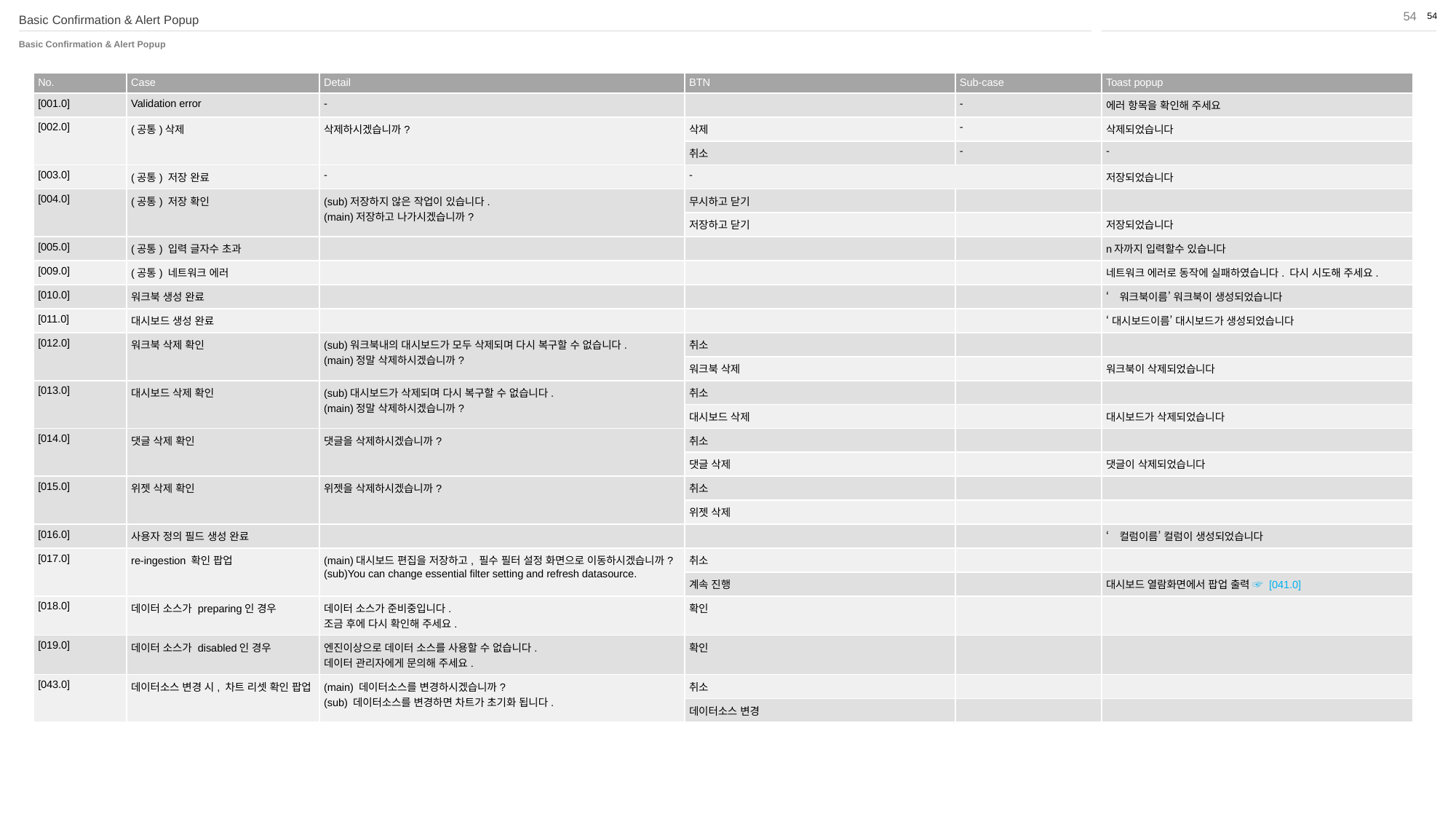

54
54
Basic Confirmation & Alert Popup
Basic Confirmation & Alert Popup
| No. | Case | Detail | BTN | Sub-case | Toast popup |
| --- | --- | --- | --- | --- | --- |
| [001.0] | Validation error | - |  | - | 에러 항목을 확인해 주세요 |
| [002.0] | (공통)삭제 | 삭제하시겠습니까? | 삭제 | - | 삭제되었습니다 |
|  |  |  | 취소 | - | - |
| [003.0] | (공통) 저장 완료 | - | - |  | 저장되었습니다 |
| [004.0] | (공통) 저장 확인 | (sub)저장하지 않은 작업이 있습니다. (main)저장하고 나가시겠습니까? | 무시하고 닫기 |  |  |
|  |  |  | 저장하고 닫기 |  | 저장되었습니다 |
| [005.0] | (공통) 입력 글자수 초과 |  |  |  | n자까지 입력할수 있습니다 |
| [009.0] | (공통) 네트워크 에러 |  |  |  | 네트워크 에러로 동작에 실패하였습니다. 다시 시도해 주세요. |
| [010.0] | 워크북 생성 완료 |  |  |  | ‘워크북이름’ 워크북이 생성되었습니다 |
| [011.0] | 대시보드 생성 완료 |  |  |  | ‘대시보드이름’ 대시보드가 생성되었습니다 |
| [012.0] | 워크북 삭제 확인 | (sub)워크북내의 대시보드가 모두 삭제되며 다시 복구할 수 없습니다. (main)정말 삭제하시겠습니까? | 취소 |  |  |
|  |  |  | 워크북 삭제 |  | 워크북이 삭제되었습니다 |
| [013.0] | 대시보드 삭제 확인 | (sub)대시보드가 삭제되며 다시 복구할 수 없습니다. (main)정말 삭제하시겠습니까? | 취소 |  |  |
|  |  |  | 대시보드 삭제 |  | 대시보드가 삭제되었습니다 |
| [014.0] | 댓글 삭제 확인 | 댓글을 삭제하시겠습니까? | 취소 |  |  |
|  |  |  | 댓글 삭제 |  | 댓글이 삭제되었습니다 |
| [015.0] | 위젯 삭제 확인 | 위젯을 삭제하시겠습니까? | 취소 |  |  |
|  |  |  | 위젯 삭제 |  |  |
| [016.0] | 사용자 정의 필드 생성 완료 |  |  |  | ‘컬럼이름’ 컬럼이 생성되었습니다 |
| [017.0] | re-ingestion 확인 팝업 | (main)대시보드 편집을 저장하고, 필수 필터 설정 화면으로 이동하시겠습니까? (sub)You can change essential filter setting and refresh datasource. | 취소 |  |  |
|  |  |  | 계속 진행 |  | 대시보드 열람화면에서 팝업 출력 ☞ [041.0] |
| [018.0] | 데이터 소스가 preparing인 경우 | 데이터 소스가 준비중입니다. 조금 후에 다시 확인해 주세요. | 확인 |  |  |
| [019.0] | 데이터 소스가 disabled인 경우 | 엔진이상으로 데이터 소스를 사용할 수 없습니다. 데이터 관리자에게 문의해 주세요. | 확인 |  |  |
| [043.0] | 데이터소스 변경 시, 차트 리셋 확인 팝업 | (main) 데이터소스를 변경하시겠습니까? (sub) 데이터소스를 변경하면 차트가 초기화 됩니다. | 취소 |  |  |
|  |  |  | 데이터소스 변경 |  |  |